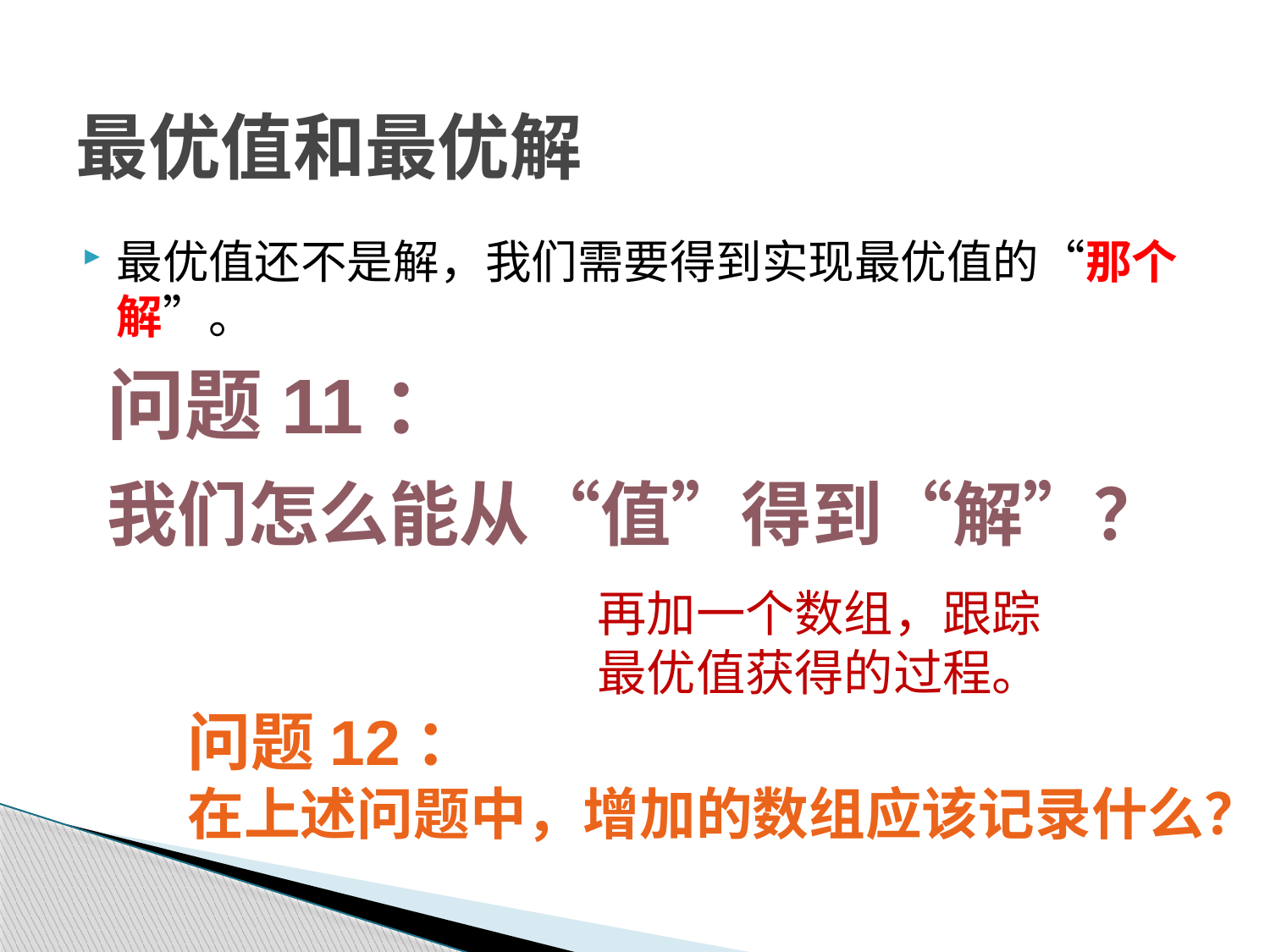

# 最优值和最优解
最优值还不是解，我们需要得到实现最优值的“那个解”。
问题11：
我们怎么能从“值”得到“解”？
再加一个数组，跟踪最优值获得的过程。
问题12：
在上述问题中，增加的数组应该记录什么？